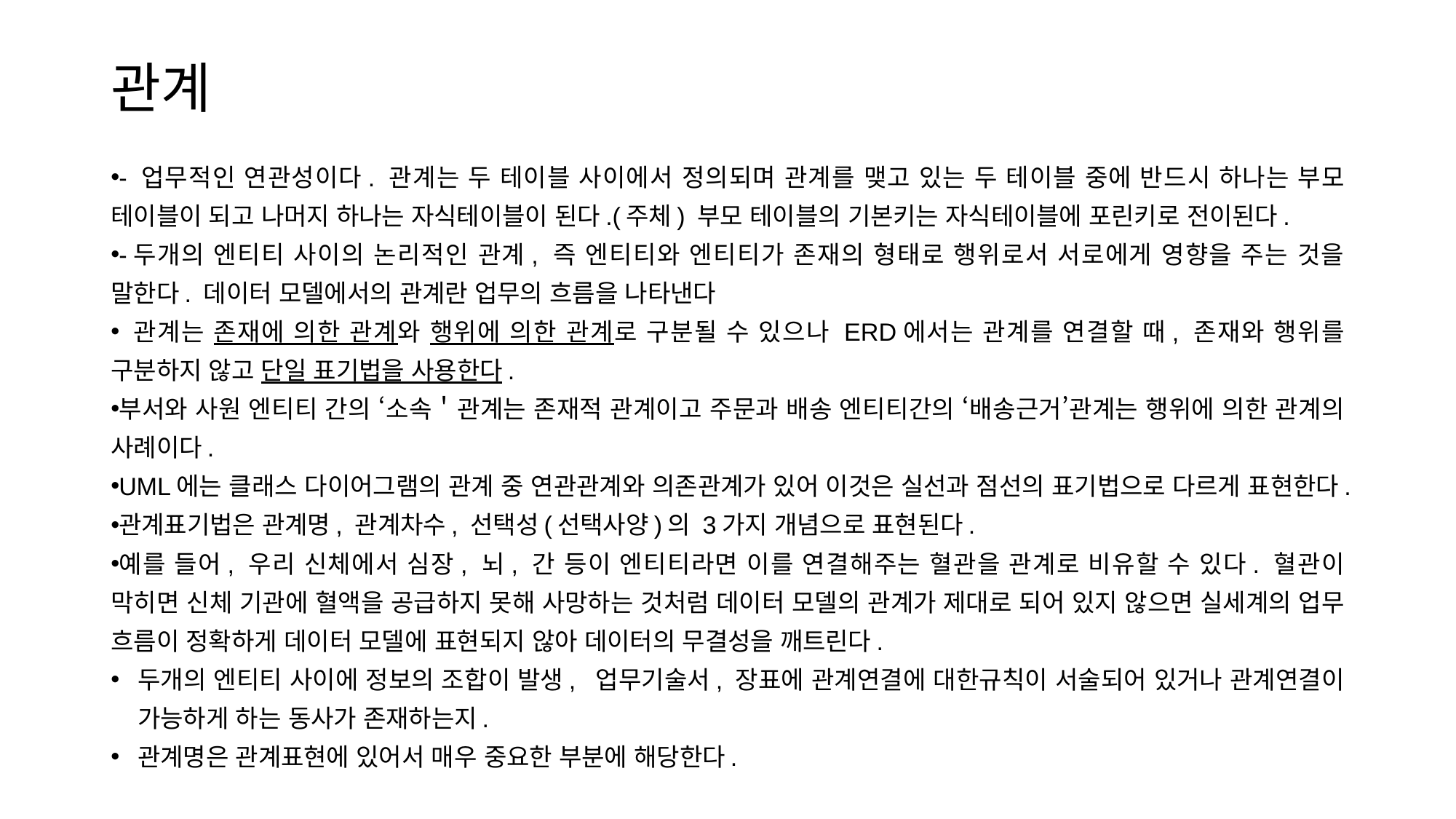

# 관계
- 업무적인 연관성이다. 관계는 두 테이블 사이에서 정의되며 관계를 맺고 있는 두 테이블 중에 반드시 하나는 부모 테이블이 되고 나머지 하나는 자식테이블이 된다.(주체) 부모 테이블의 기본키는 자식테이블에 포린키로 전이된다.
-두개의 엔티티 사이의 논리적인 관계, 즉 엔티티와 엔티티가 존재의 형태로 행위로서 서로에게 영향을 주는 것을 말한다. 데이터 모델에서의 관계란 업무의 흐름을 나타낸다
 관계는 존재에 의한 관계와 행위에 의한 관계로 구분될 수 있으나 ERD에서는 관계를 연결할 때, 존재와 행위를 구분하지 않고 단일 표기법을 사용한다.
부서와 사원 엔티티 간의 ‘소속＇관계는 존재적 관계이고 주문과 배송 엔티티간의 ‘배송근거’관계는 행위에 의한 관계의 사례이다.
UML에는 클래스 다이어그램의 관계 중 연관관계와 의존관계가 있어 이것은 실선과 점선의 표기법으로 다르게 표현한다.
관계표기법은 관계명, 관계차수, 선택성(선택사양)의 3가지 개념으로 표현된다.
예를 들어, 우리 신체에서 심장, 뇌, 간 등이 엔티티라면 이를 연결해주는 혈관을 관계로 비유할 수 있다. 혈관이 막히면 신체 기관에 혈액을 공급하지 못해 사망하는 것처럼 데이터 모델의 관계가 제대로 되어 있지 않으면 실세계의 업무 흐름이 정확하게 데이터 모델에 표현되지 않아 데이터의 무결성을 깨트린다.
두개의 엔티티 사이에 정보의 조합이 발생,  업무기술서, 장표에 관계연결에 대한규칙이 서술되어 있거나 관계연결이 가능하게 하는 동사가 존재하는지.
관계명은 관계표현에 있어서 매우 중요한 부분에 해당한다.